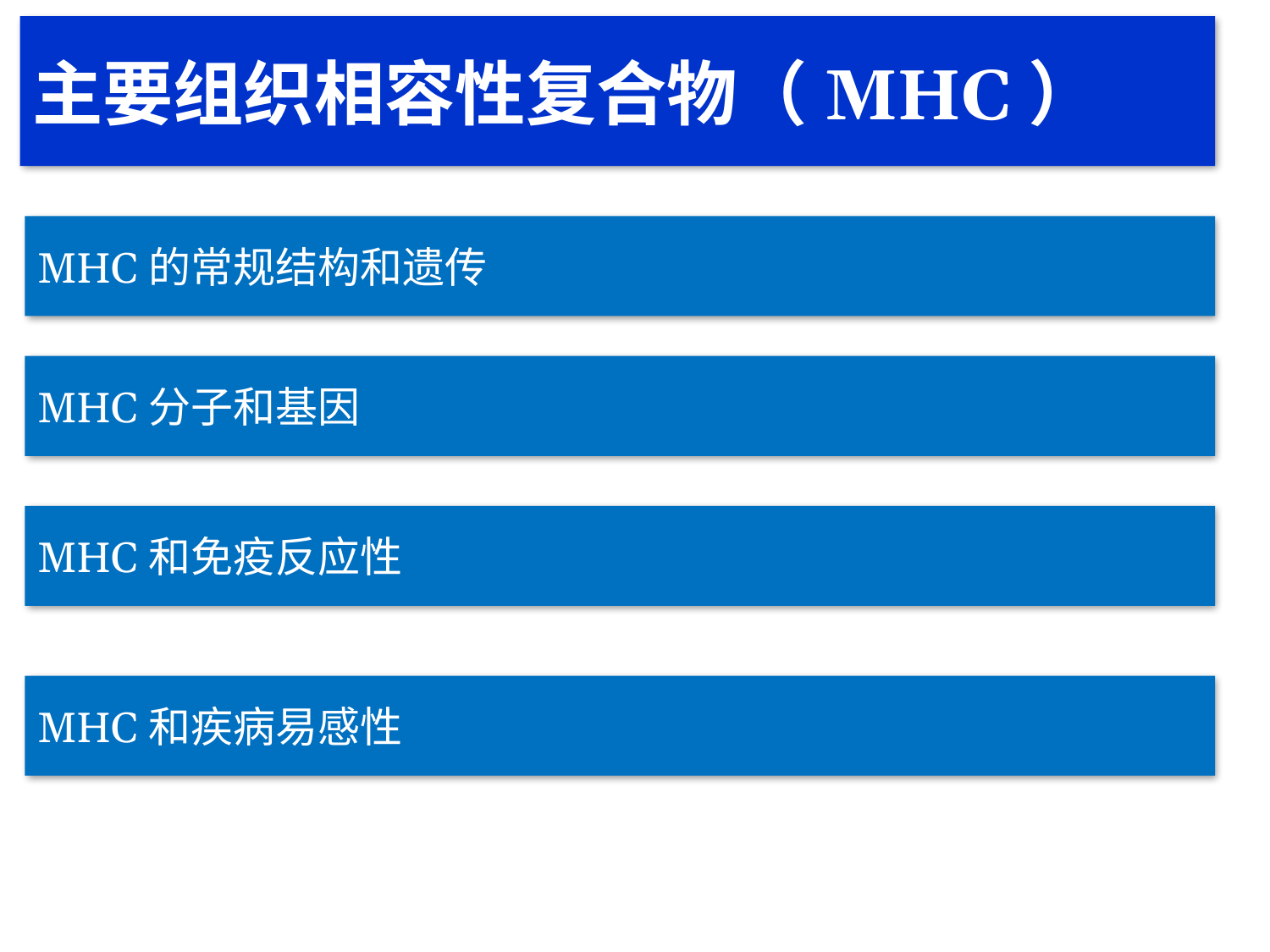

主要组织相容性复合物（MHC）
MHC的常规结构和遗传
MHC分子和基因
MHC和免疫反应性
MHC和疾病易感性